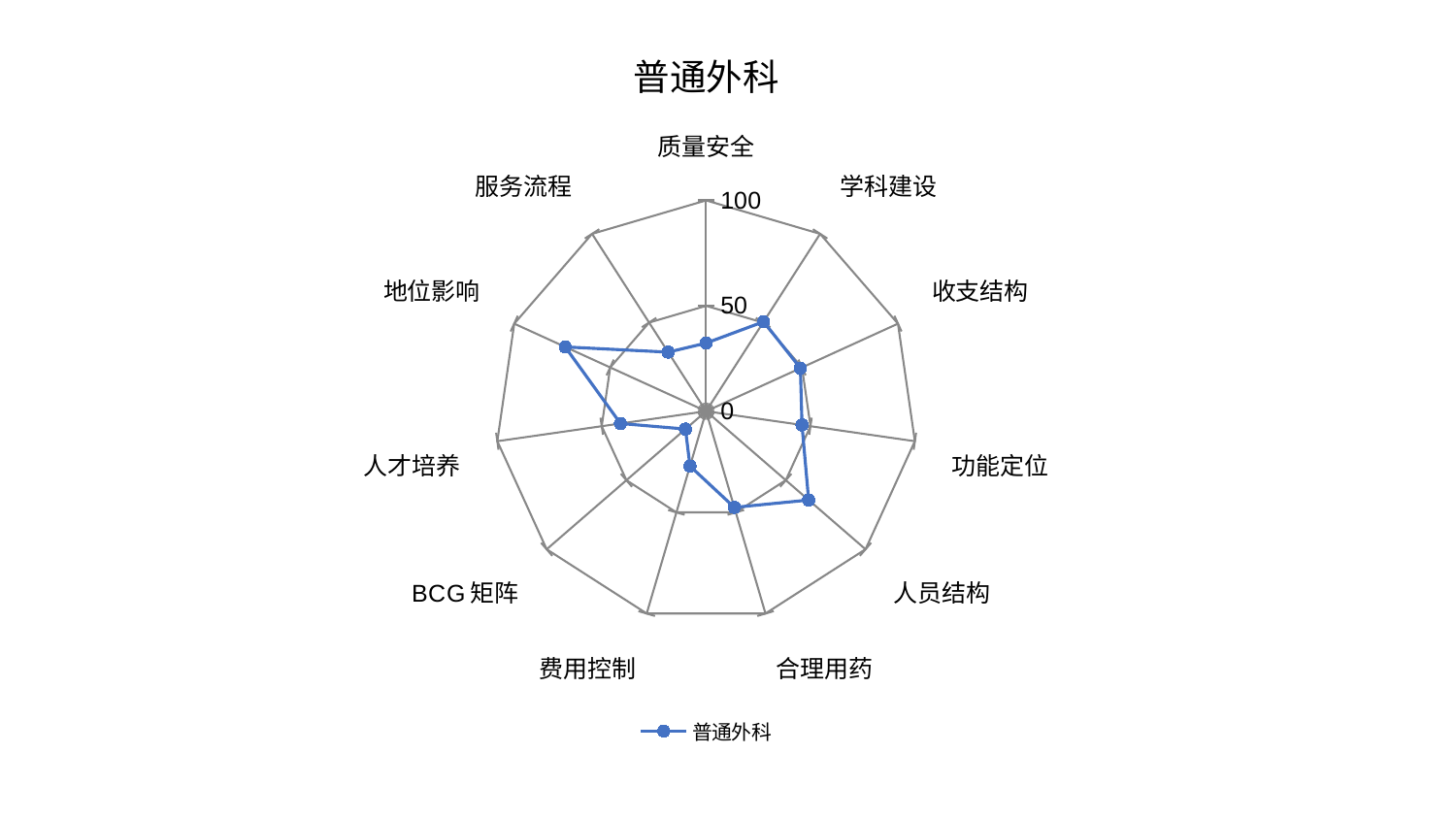

### Chart: 普通外科

| Category | 普通外科 |
|---|---|
| 质量安全 | 32.33048727657747 |
| 学科建设 | 50.46662446394455 |
| 收支结构 | 49.14595466342883 |
| 功能定位 | 45.9543404373395 |
| 人员结构 | 64.3296137543599 |
| 合理用药 | 47.52953493261501 |
| 费用控制 | 27.10500877537007 |
| BCG矩阵 | 12.945096098330223 |
| 人才培养 | 41.03399867081011 |
| 地位影响 | 73.45814545769001 |
| 服务流程 | 33.32276239060627 |
142